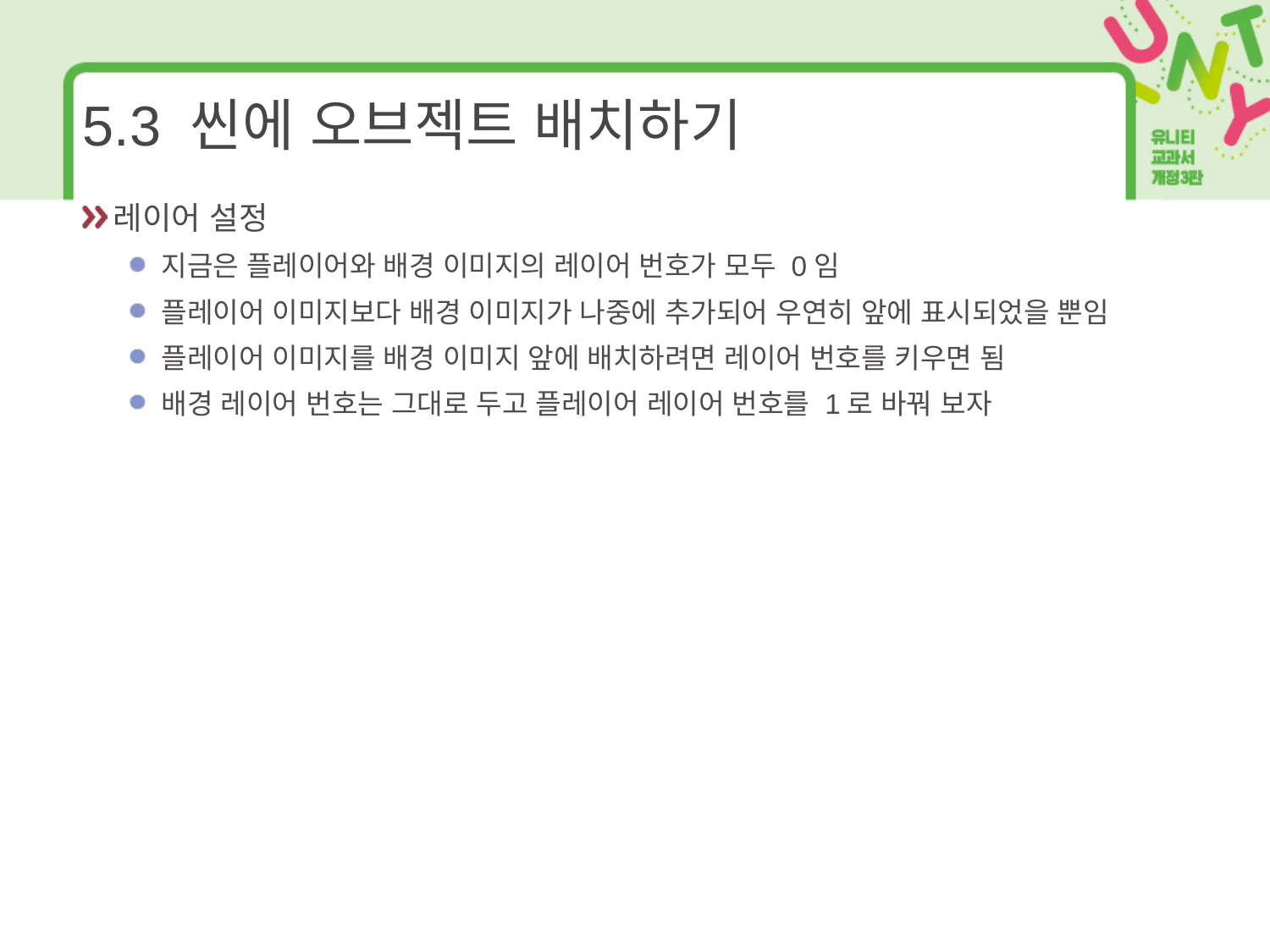

# 5.3 씬에 오브젝트 배치하기
레이어 설정
지금은 플레이어와 배경 이미지의 레이어 번호가 모두 0임
플레이어 이미지보다 배경 이미지가 나중에 추가되어 우연히 앞에 표시되었을 뿐임
플레이어 이미지를 배경 이미지 앞에 배치하려면 레이어 번호를 키우면 됨
배경 레이어 번호는 그대로 두고 플레이어 레이어 번호를 1로 바꿔 보자